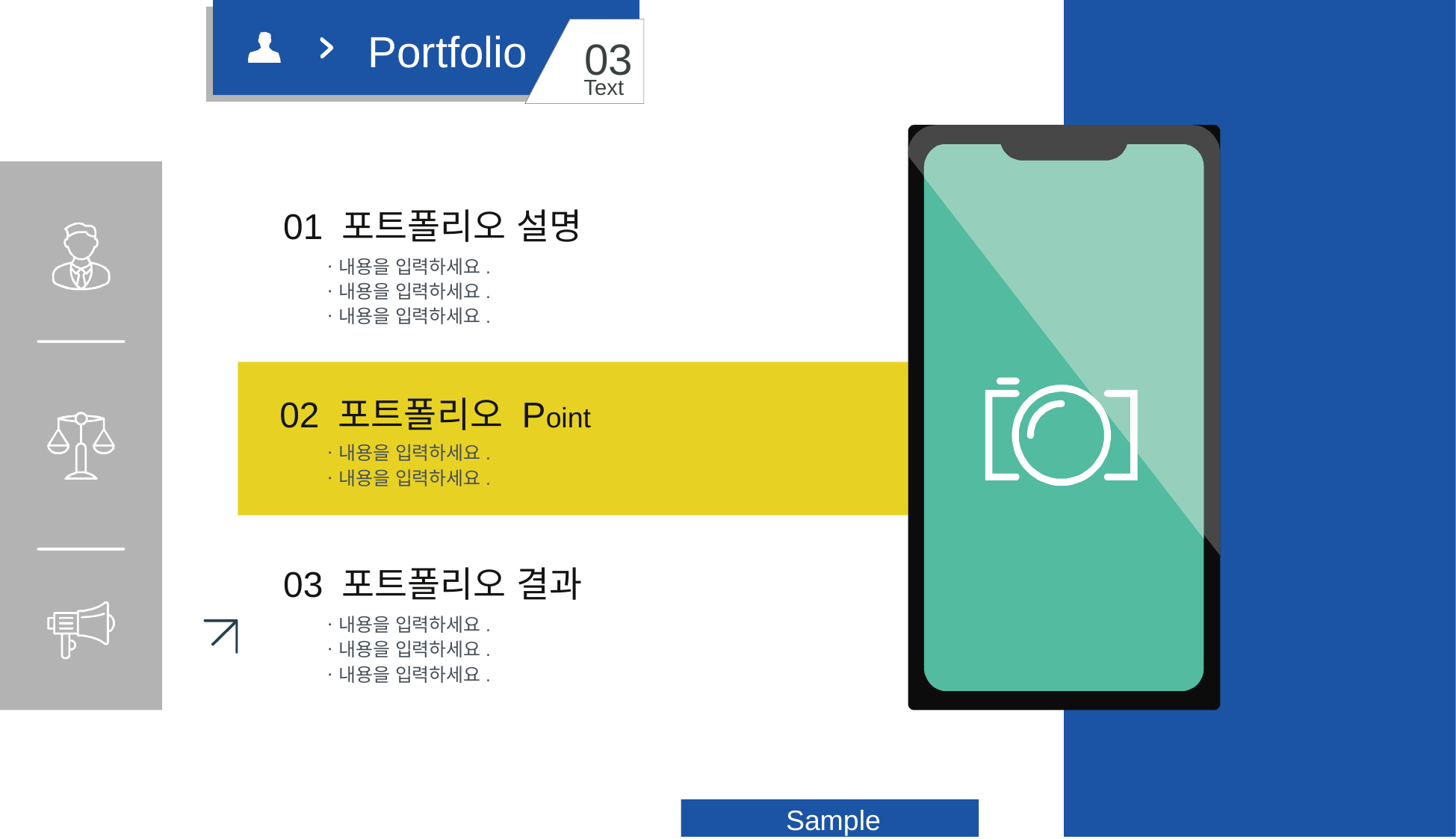

Portfolio
03

T
ext

01 포트폴리오 설명

ㆍ내용을 입력하세요.
ㆍ내용을 입력하세요.
ㆍ내용을 입력하세요.

02 포트폴리오 Point

ㆍ내용을 입력하세요.
ㆍ내용을 입력하세요.

03 포트폴리오 결과

ㆍ내용을 입력하세요.

ㆍ내용을 입력하세요.
ㆍ내용을 입력하세요.

Sample